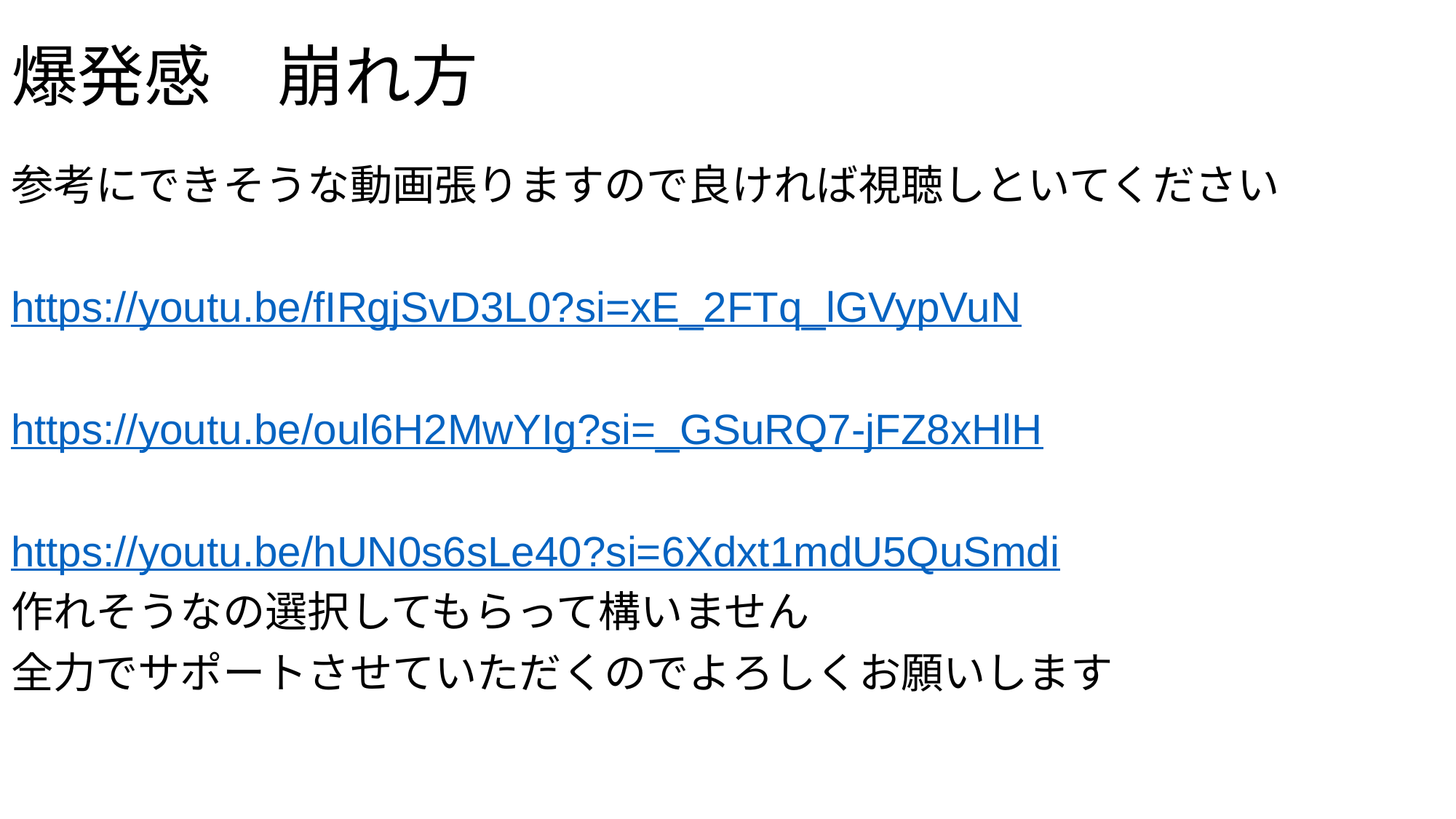

# 爆発感　崩れ方
参考にできそうな動画張りますので良ければ視聴しといてください

https://youtu.be/fIRgjSvD3L0?si=xE_2FTq_lGVypVuN

https://youtu.be/oul6H2MwYIg?si=_GSuRQ7-jFZ8xHlH

https://youtu.be/hUN0s6sLe40?si=6Xdxt1mdU5QuSmdi
作れそうなの選択してもらって構いません
全力でサポートさせていただくのでよろしくお願いします